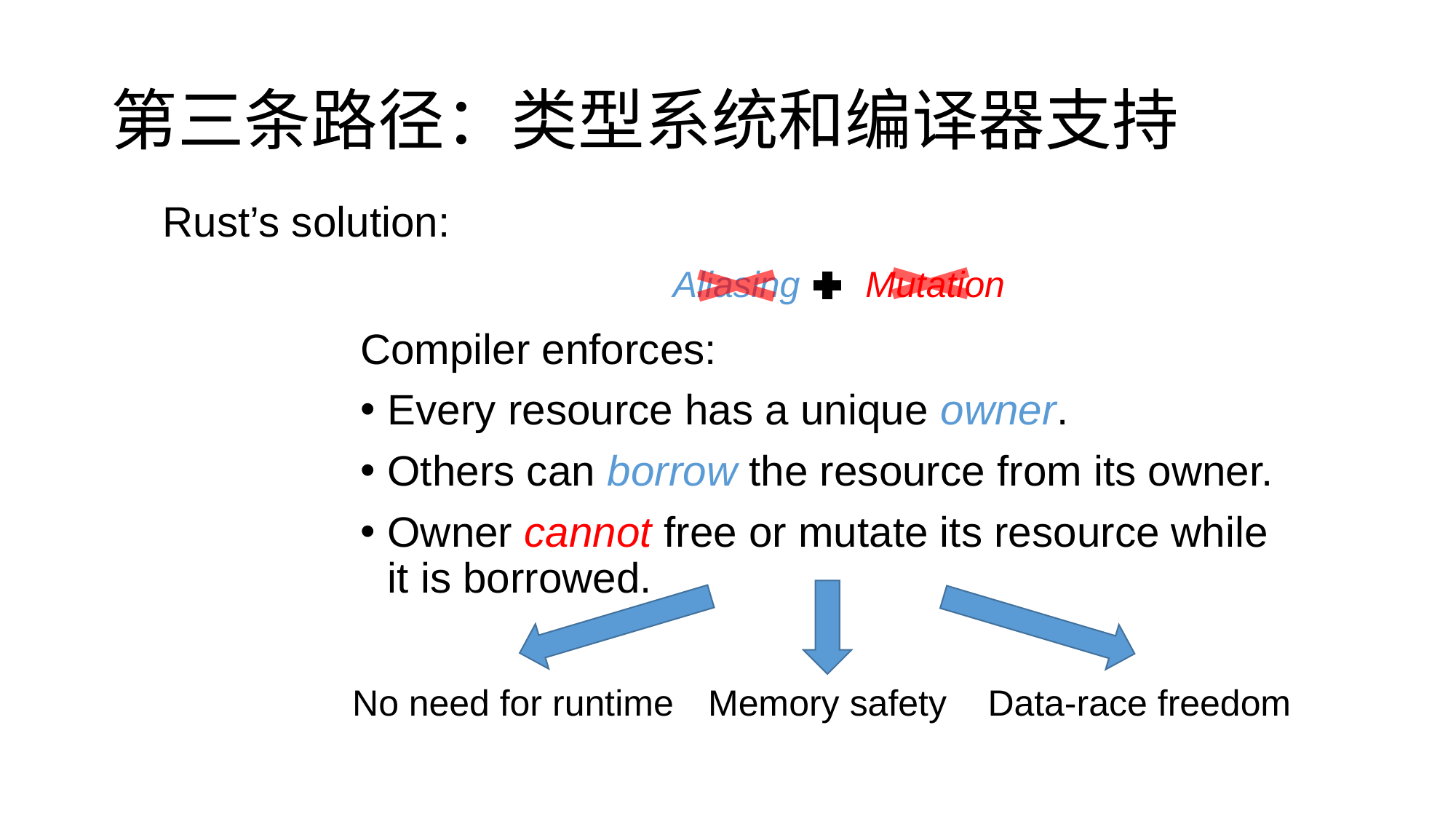

# 第三条路径：类型系统和编译器支持
Rust’s solution:

Compiler enforces:
Every resource has a unique owner.
Others can borrow the resource from its owner.
Owner cannot free or mutate its resource while it is borrowed.
Aliasing
Mutation

No need for runtime
Memory safety
Data-race freedom